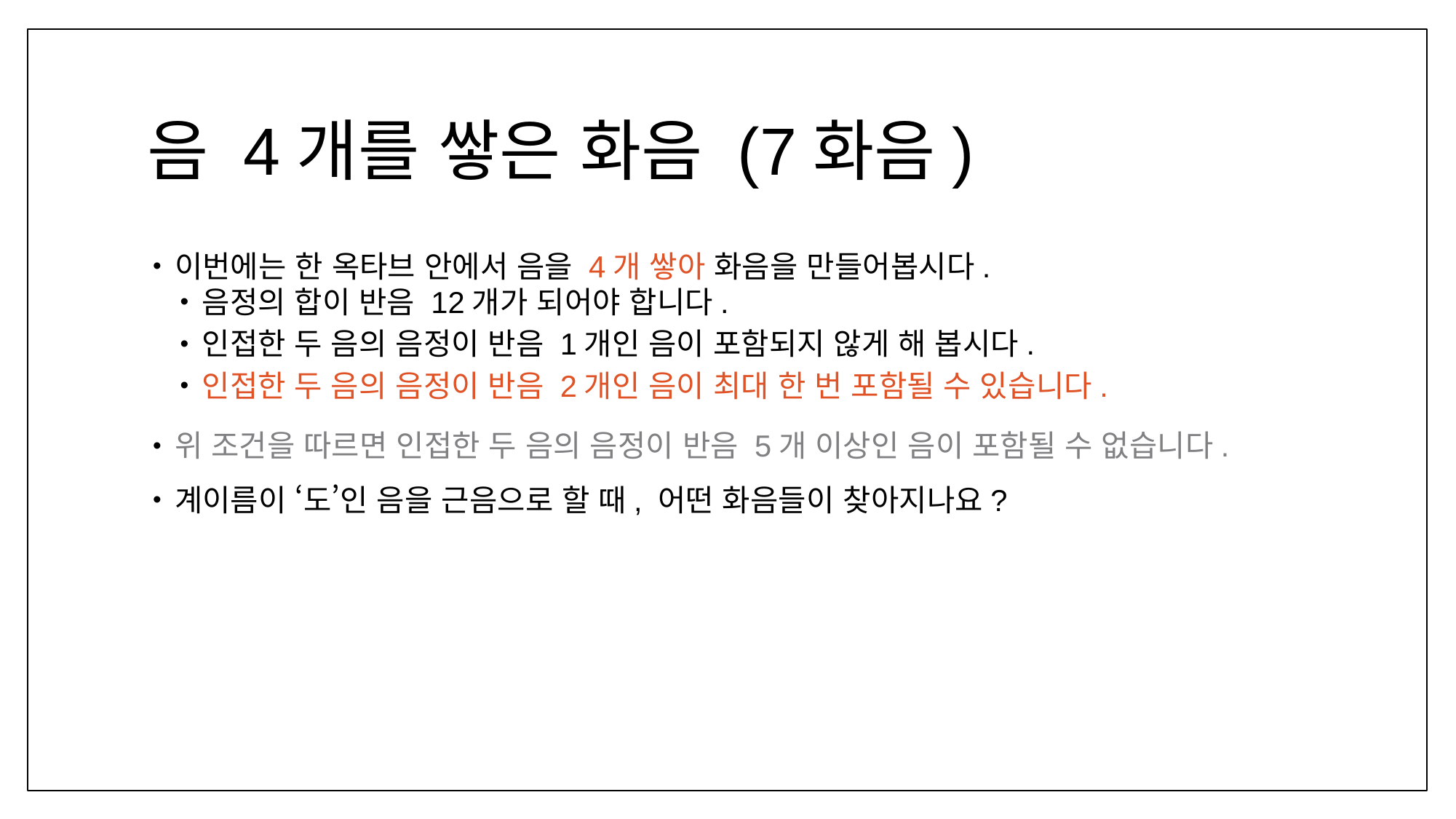

# 음 4개를 쌓은 화음 (7화음)
이번에는 한 옥타브 안에서 음을 4개 쌓아 화음을 만들어봅시다.
음정의 합이 반음 12개가 되어야 합니다.
인접한 두 음의 음정이 반음 1개인 음이 포함되지 않게 해 봅시다.
인접한 두 음의 음정이 반음 2개인 음이 최대 한 번 포함될 수 있습니다.
위 조건을 따르면 인접한 두 음의 음정이 반음 5개 이상인 음이 포함될 수 없습니다.
계이름이 ‘도’인 음을 근음으로 할 때, 어떤 화음들이 찾아지나요?